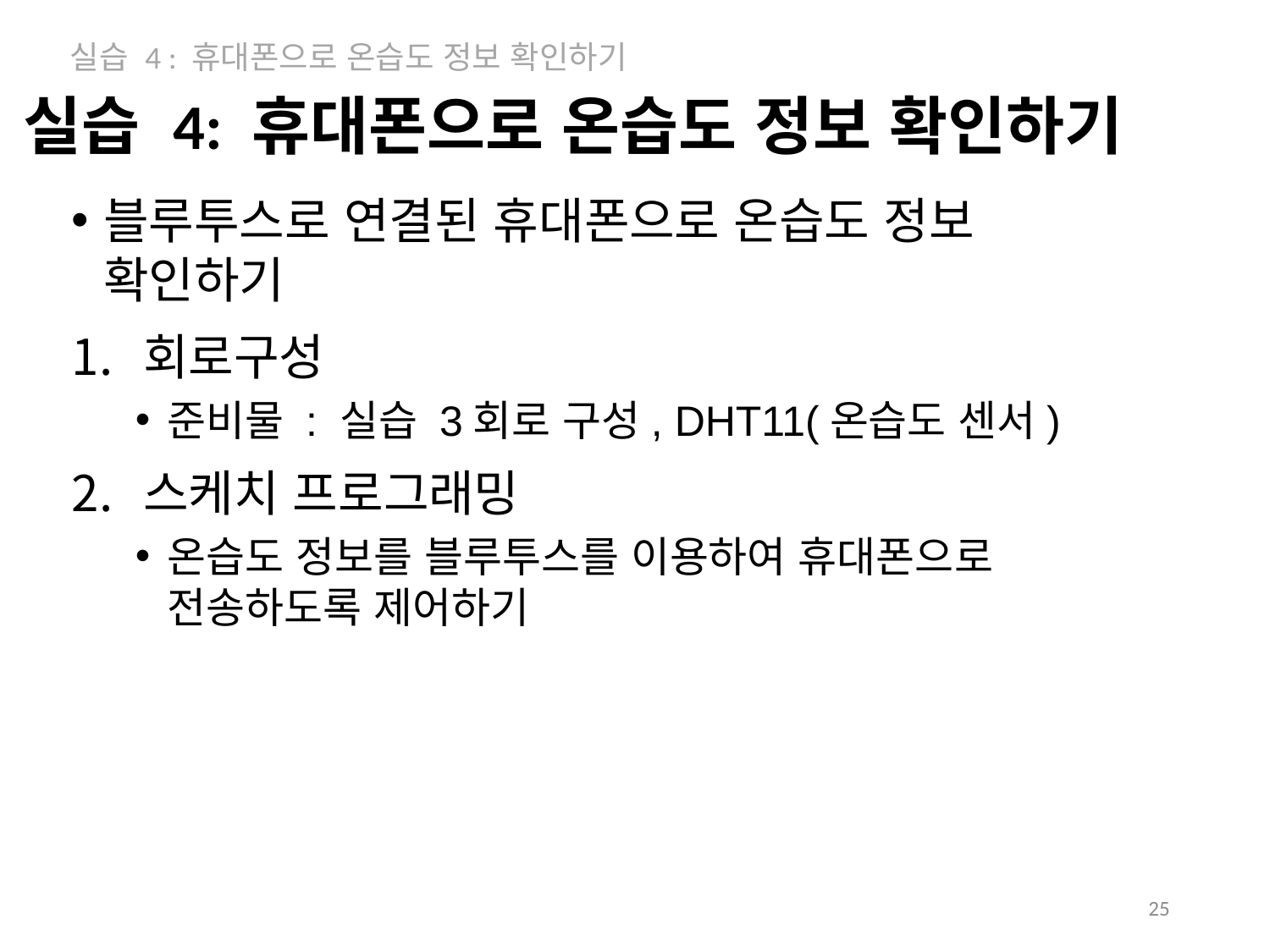

실습 4 : 휴대폰으로 온습도 정보 확인하기
# 실습 4: 휴대폰으로 온습도 정보 확인하기
블루투스로 연결된 휴대폰으로 온습도 정보 확인하기
회로구성
준비물 : 실습 3회로 구성, DHT11(온습도 센서)
스케치 프로그래밍
온습도 정보를 블루투스를 이용하여 휴대폰으로 전송하도록 제어하기

25